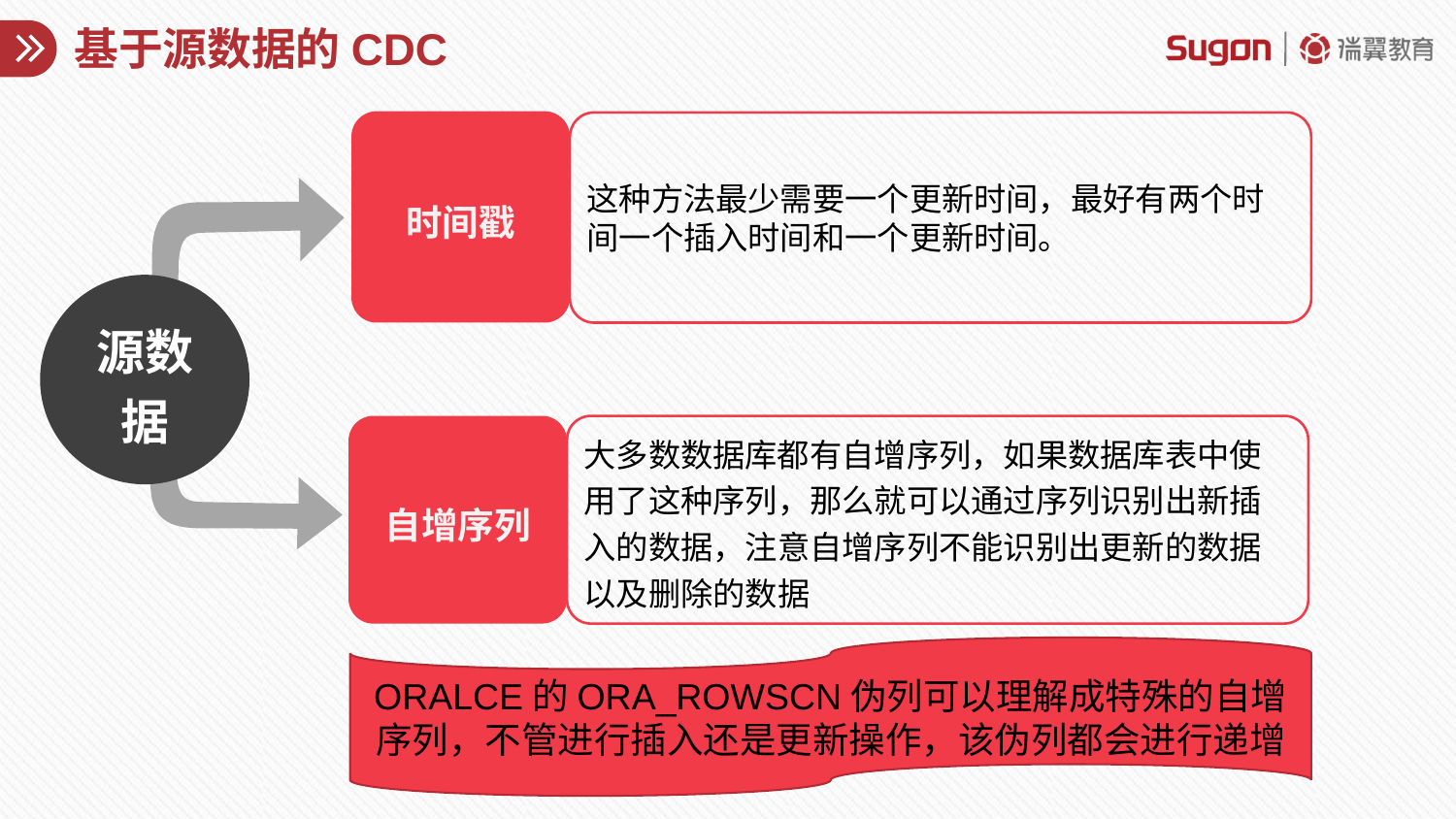

# 基于源数据的CDC
时间戳
这种方法最少需要一个更新时间，最好有两个时间一个插入时间和一个更新时间。

源数据

自增序列
大多数数据库都有自增序列，如果数据库表中使用了这种序列，那么就可以通过序列识别出新插入的数据，注意自增序列不能识别出更新的数据以及删除的数据
ORALCE的ORA_ROWSCN伪列可以理解成特殊的自增序列，不管进行插入还是更新操作，该伪列都会进行递增